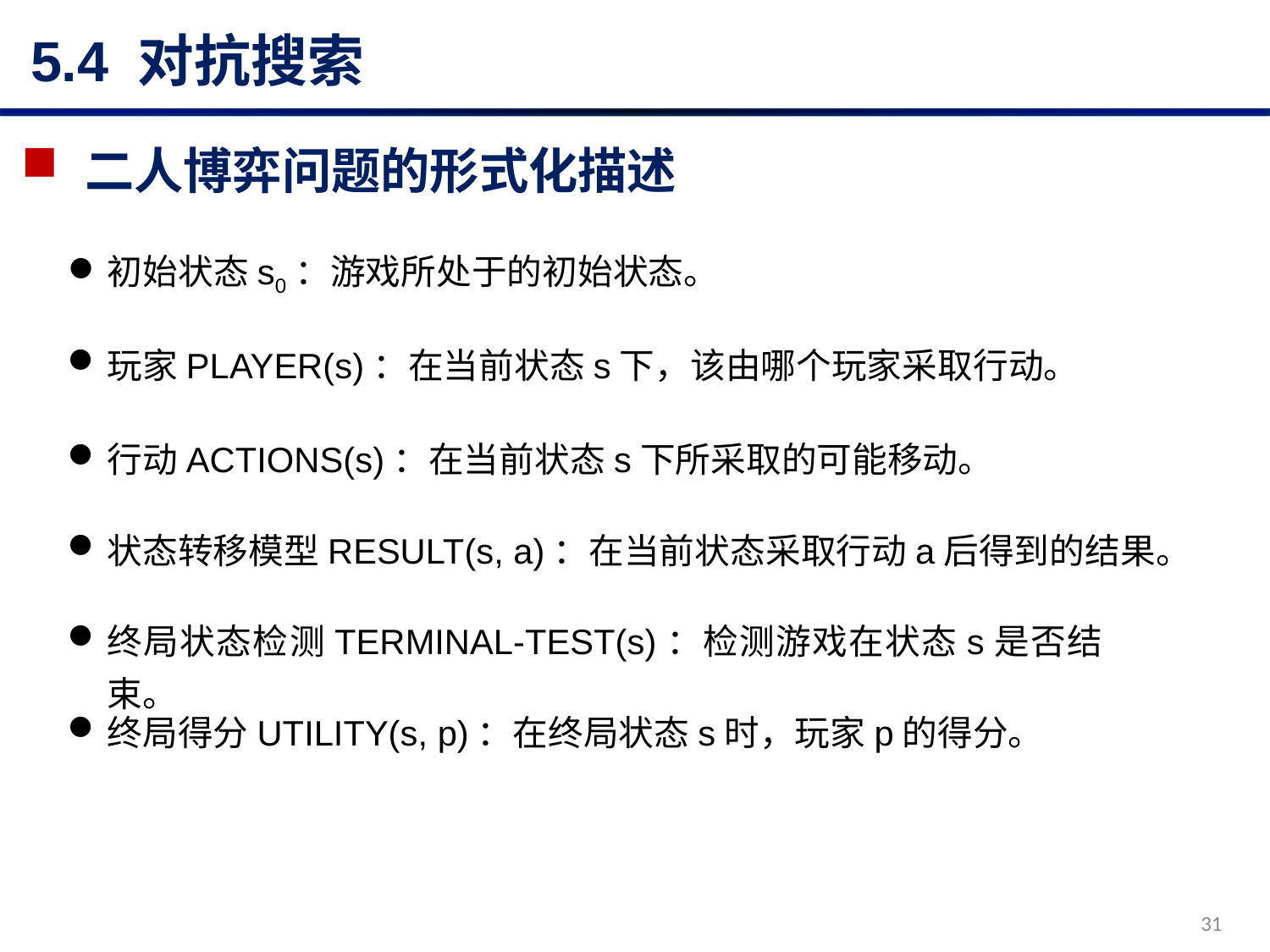

# 5.4 对抗搜索
二人博弈问题的形式化描述
初始状态s0：游戏所处于的初始状态。
玩家PLAYER(s)：在当前状态s下，该由哪个玩家采取行动。
行动ACTIONS(s)：在当前状态s下所采取的可能移动。
状态转移模型RESULT(s, a)：在当前状态采取行动a后得到的结果。
终局状态检测TERMINAL-TEST(s)：检测游戏在状态s是否结束。
终局得分UTILITY(s, p)：在终局状态s时，玩家p的得分。
31